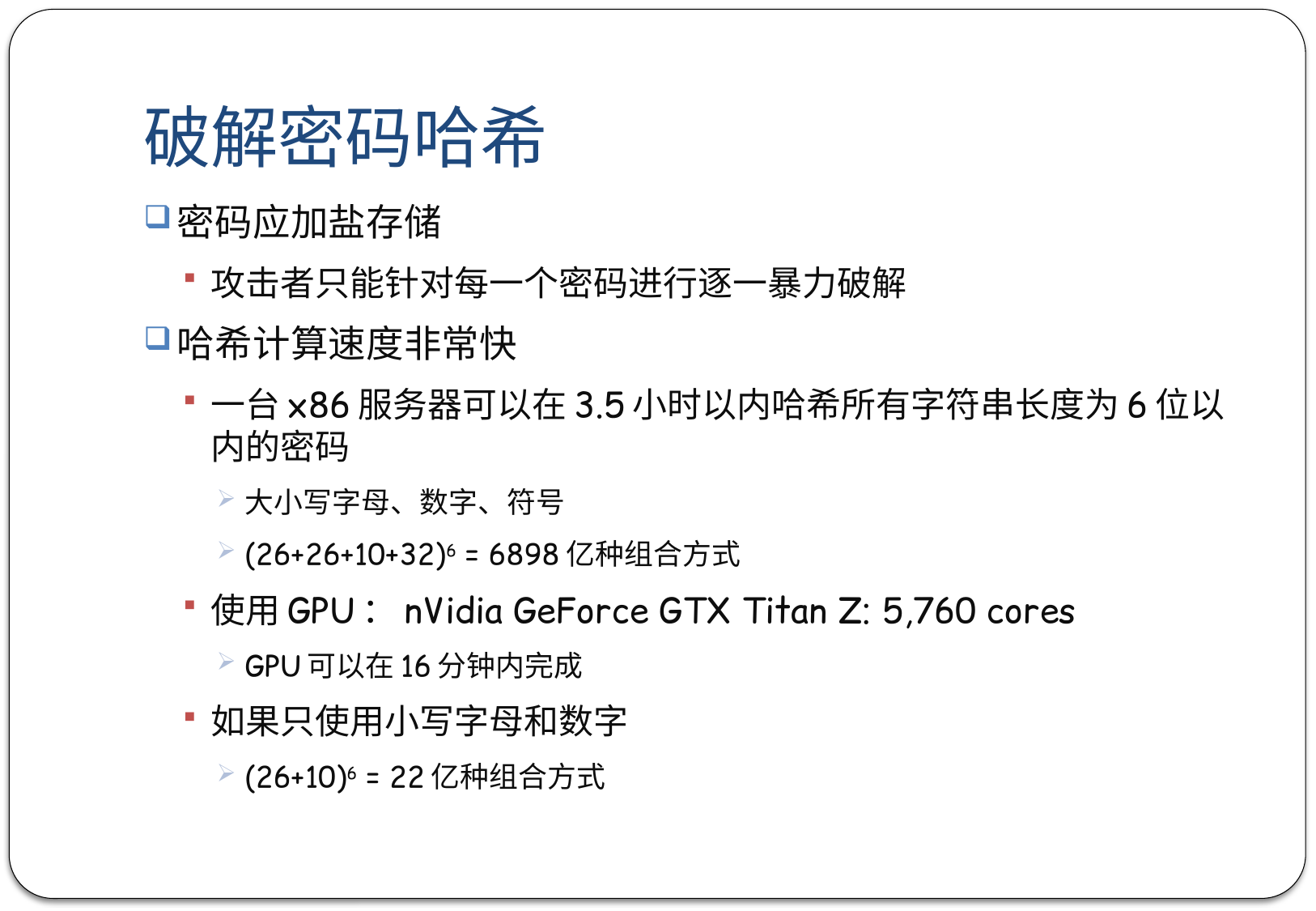

# 破解密码哈希
密码应加盐存储
攻击者只能针对每一个密码进行逐一暴力破解
哈希计算速度非常快
一台x86服务器可以在3.5小时以内哈希所有字符串长度为6位以内的密码
大小写字母、数字、符号
(26+26+10+32)6 = 6898亿种组合方式
使用GPU：nVidia GeForce GTX Titan Z: 5,760 cores
GPU可以在16分钟内完成
如果只使用小写字母和数字
(26+10)6 = 22亿种组合方式